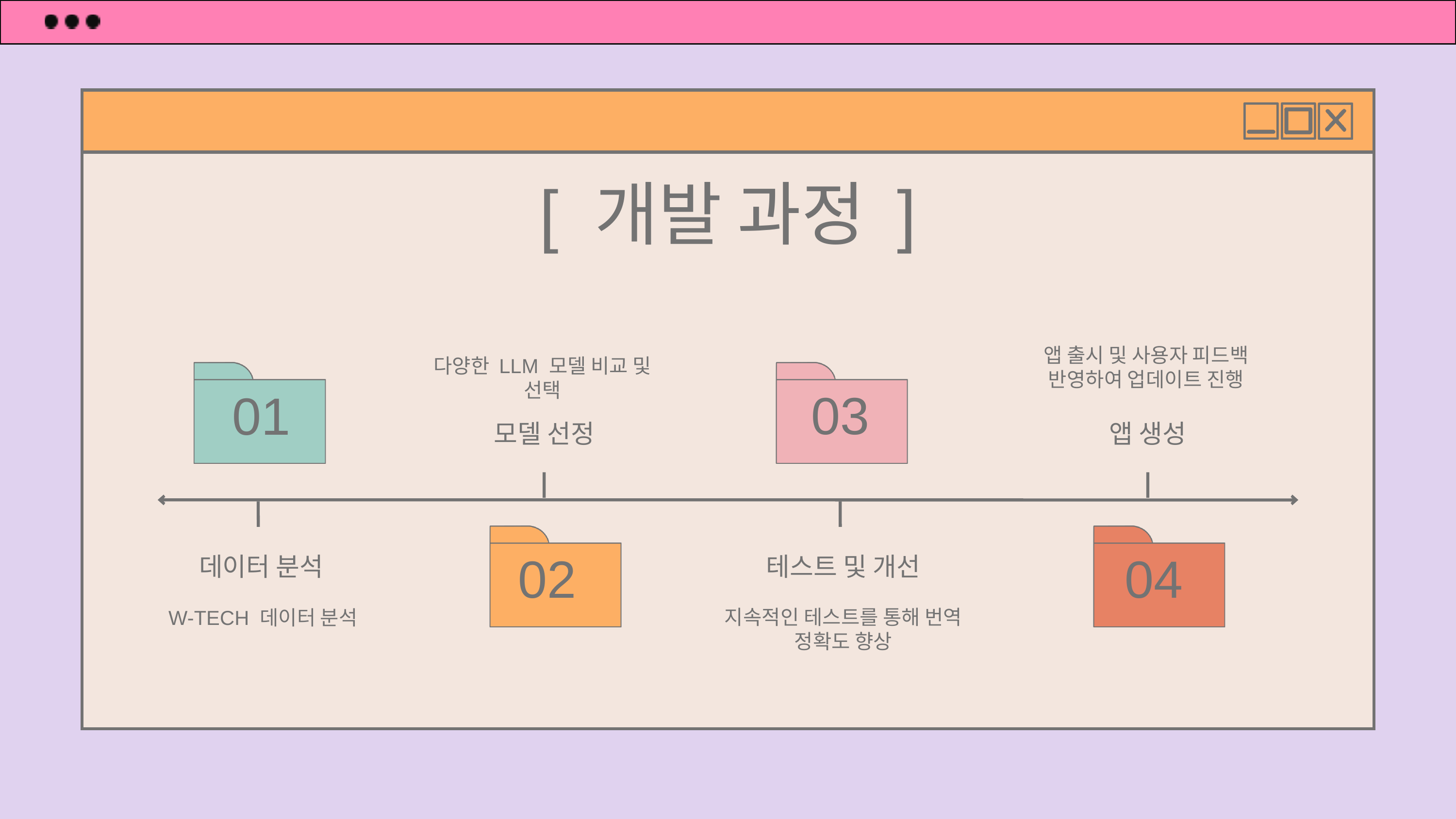

[ 개발 과정 ]
앱 출시 및 사용자 피드백 반영하여 업데이트 진행
다양한 LLM 모델 비교 및 선택

03
01
모델 선정
앱 생성

데이터 분석
테스트 및 개선
02
04
지속적인 테스트를 통해 번역 정확도 향상
W-TECH 데이터 분석